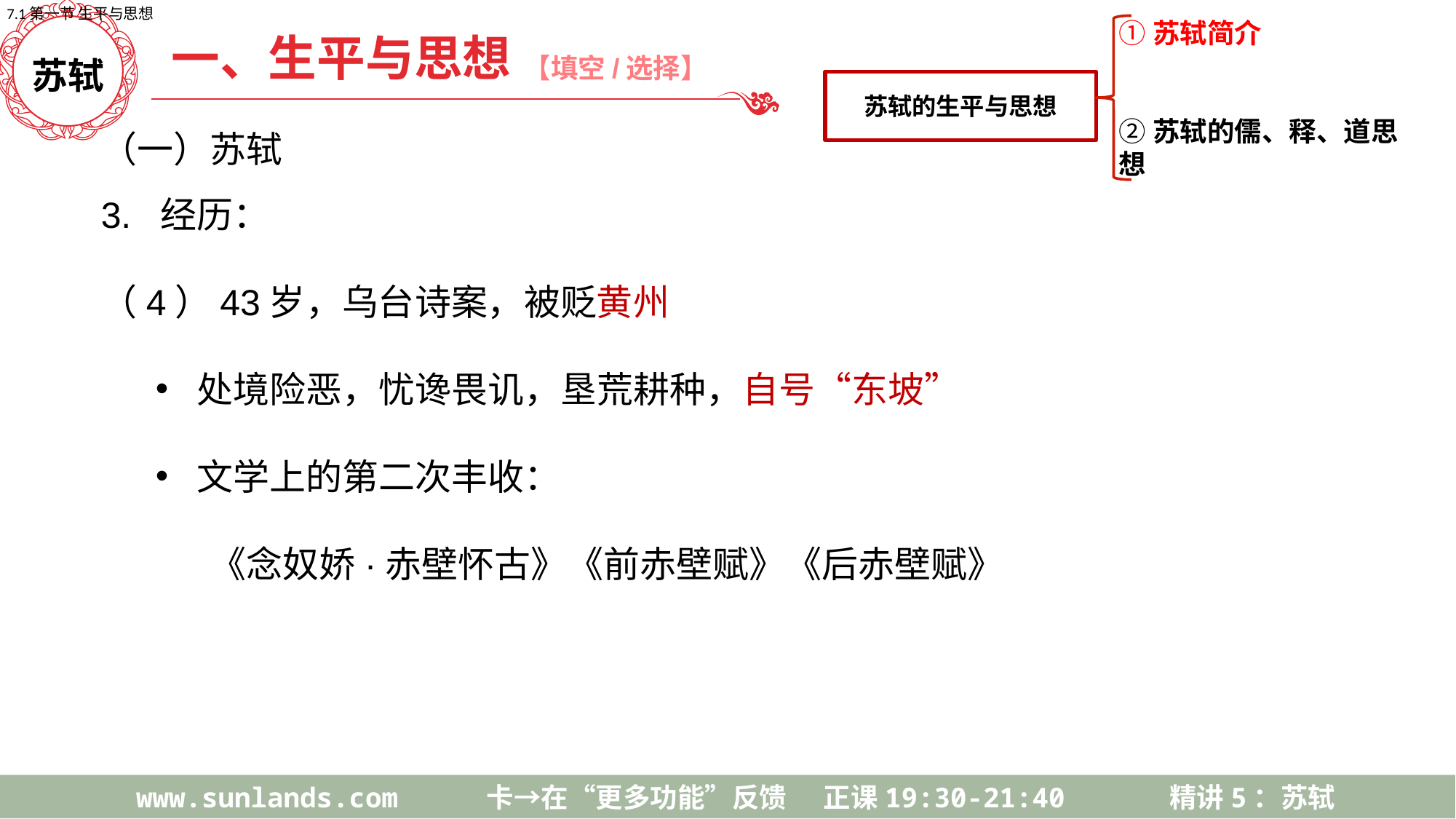

7.1第一节 生平与思想
①苏轼简介

②苏轼的儒、释、道思想

苏轼的生平与思想

一、生平与思想
【填空/选择】
苏轼

（一）苏轼
3.  经历：
（4）43岁，乌台诗案，被贬黄州
处境险恶，忧谗畏讥，垦荒耕种，自号“东坡”
文学上的第二次丰收：
《念奴娇·赤壁怀古》《前赤壁赋》《后赤壁赋》